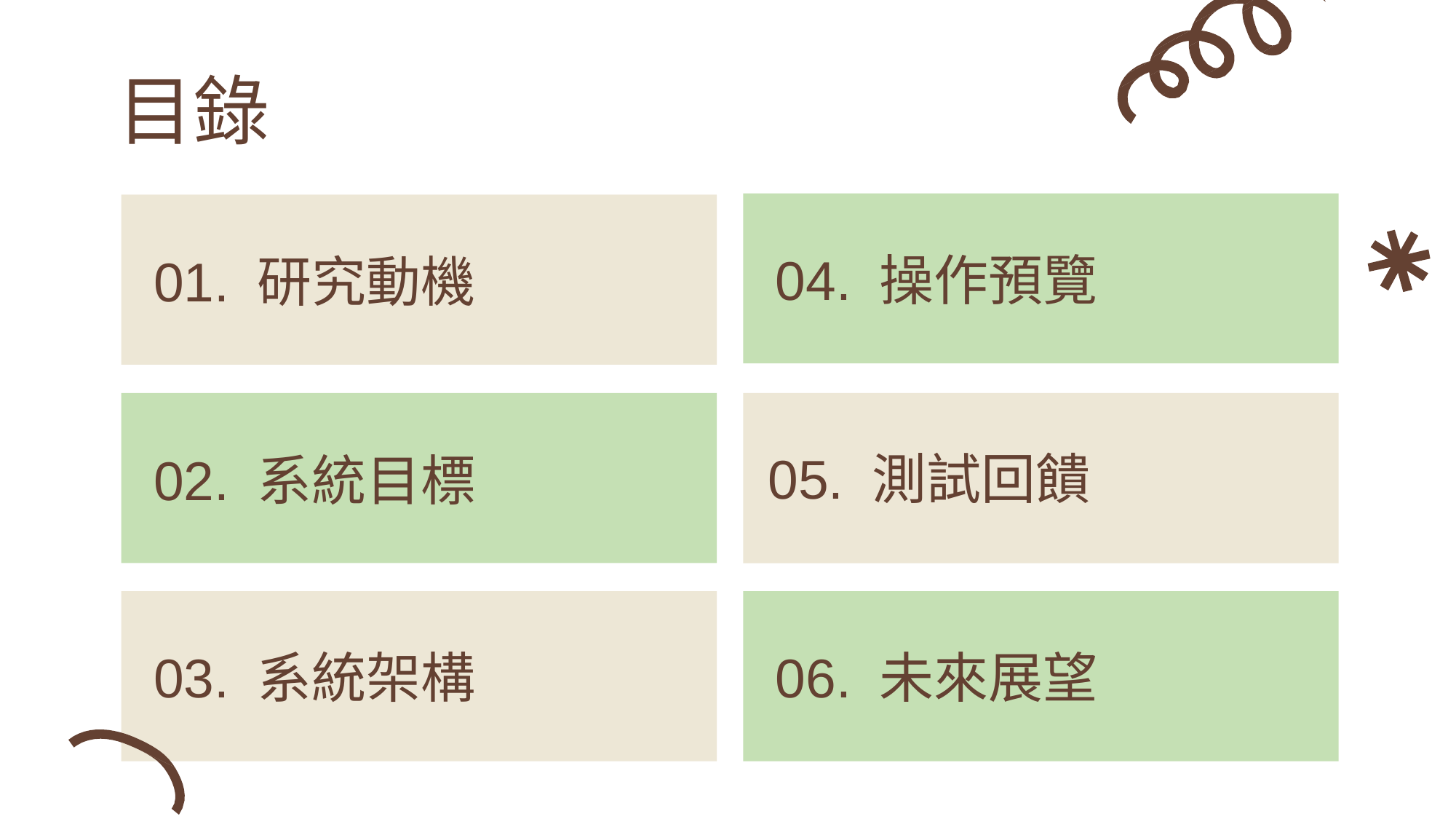

目錄

04. 操作預覽

01. 研究動機

02. 系統目標

05. 測試回饋

03. 系統架構

06. 未來展望